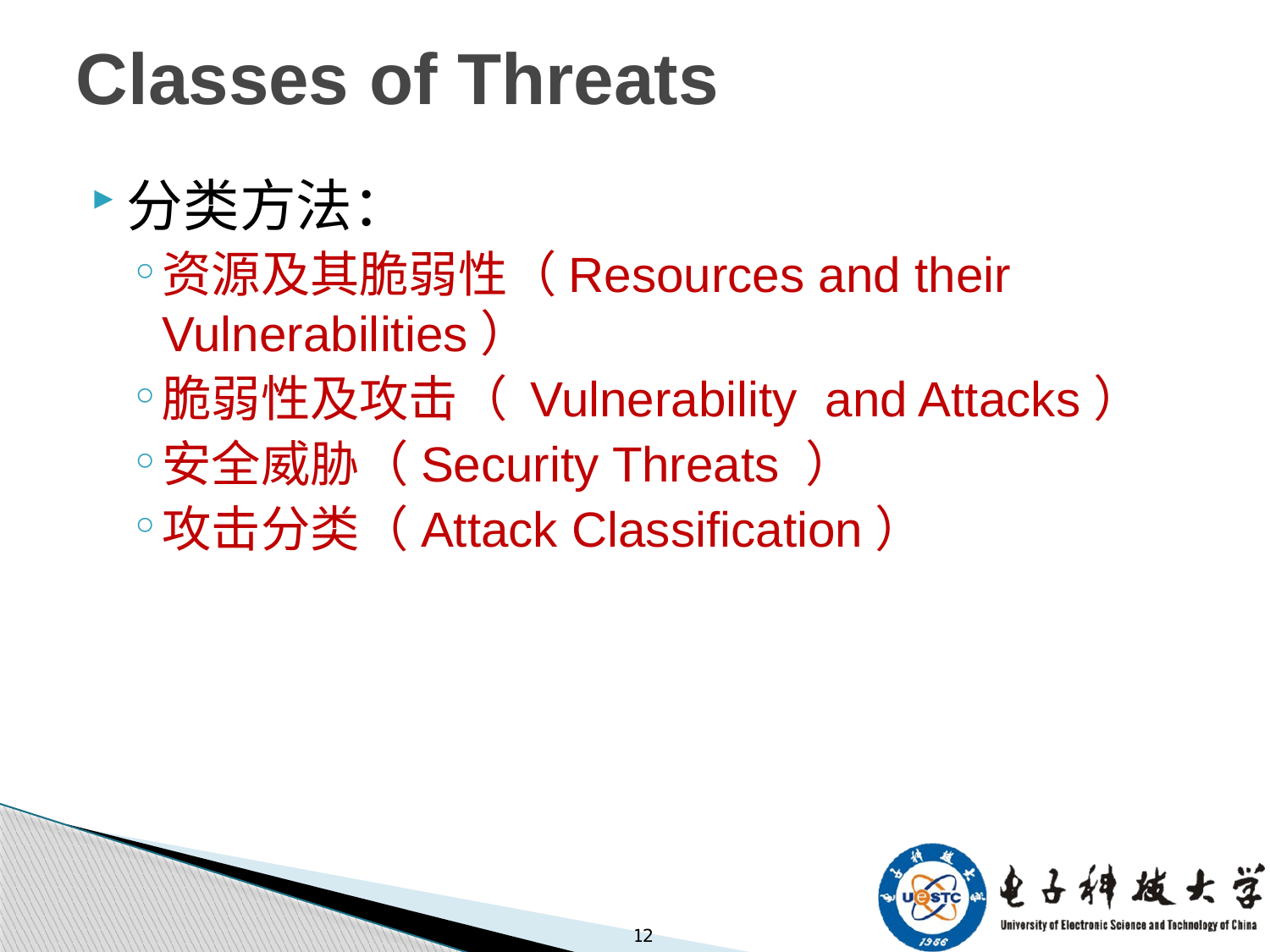

# Classes of Threats
分类方法：
资源及其脆弱性（Resources and their Vulnerabilities）
脆弱性及攻击（ Vulnerability  and Attacks）
安全威胁（Security Threats ）
攻击分类（Attack Classification）

12